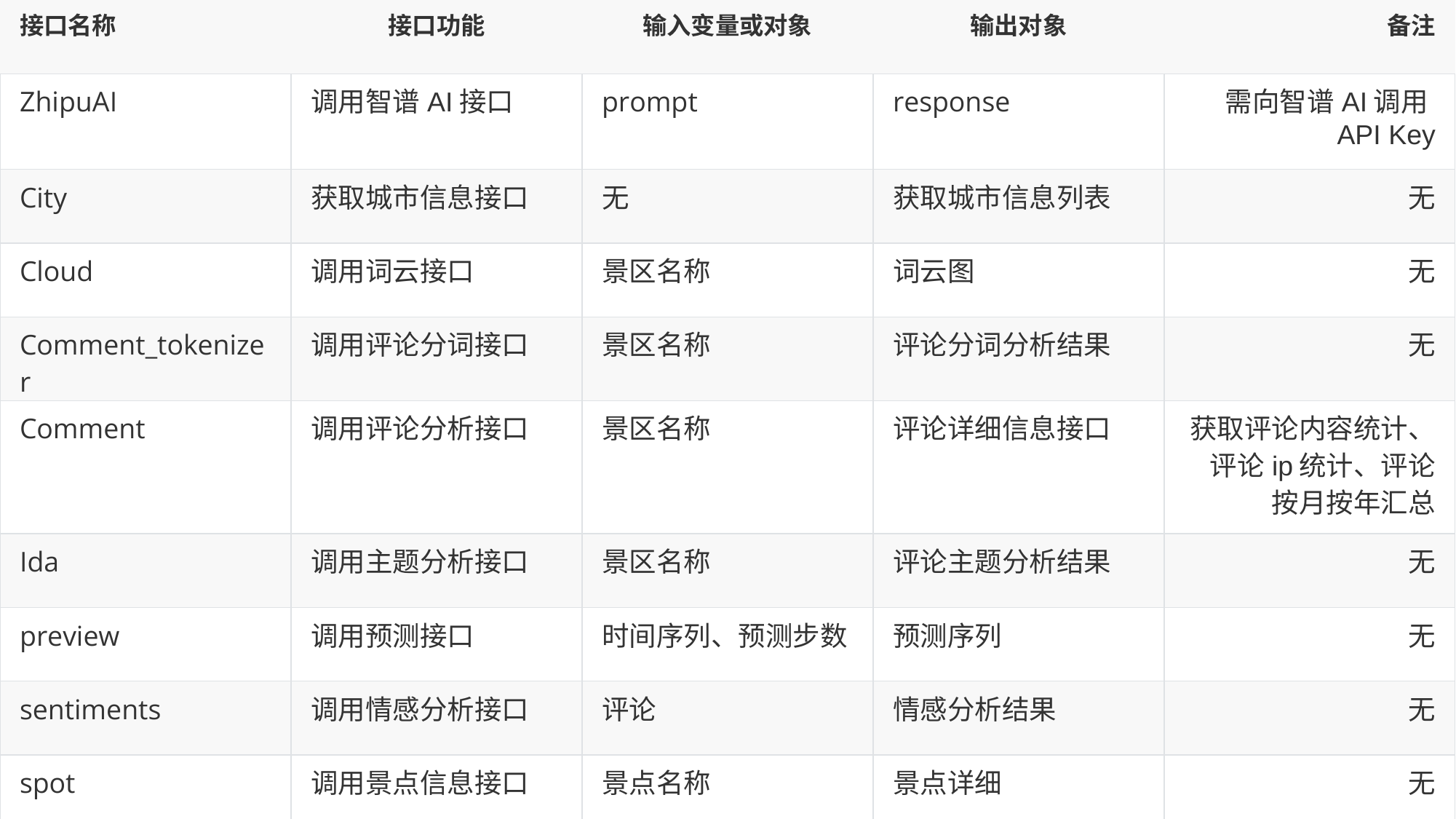

| 接口名称 | 接口功能 | 输入变量或对象 | 输出对象 | 备注 |
| --- | --- | --- | --- | --- |
| ZhipuAI | 调用智谱AI接口 | prompt | response | 需向智谱AI调用API Key |
| City | 获取城市信息接口 | 无 | 获取城市信息列表 | 无 |
| Cloud | 调用词云接口 | 景区名称 | 词云图 | 无 |
| Comment\_tokenizer | 调用评论分词接口 | 景区名称 | 评论分词分析结果 | 无 |
| Comment | 调用评论分析接口 | 景区名称 | 评论详细信息接口 | 获取评论内容统计、评论ip统计、评论按月按年汇总 |
| Ida | 调用主题分析接口 | 景区名称 | 评论主题分析结果 | 无 |
| preview | 调用预测接口 | 时间序列、预测步数 | 预测序列 | 无 |
| sentiments | 调用情感分析接口 | 评论 | 情感分析结果 | 无 |
| spot | 调用景点信息接口 | 景点名称 | 景点详细 | 无 |
接口设计：重要的业务功能（可与用户故事对应）和工具类设计
产品实现
软件概要设计
Product Implementation